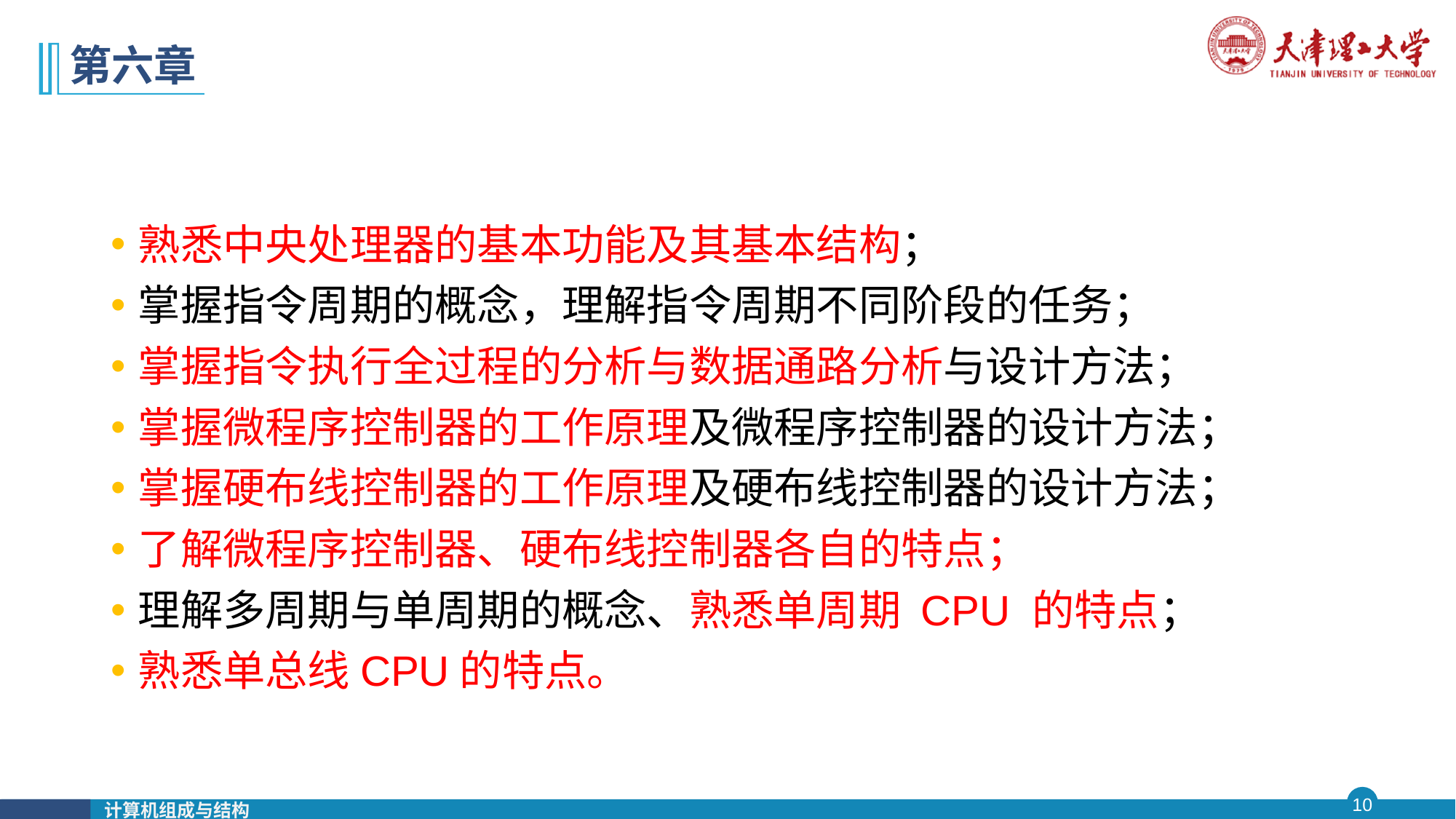

# 第六章
熟悉中央处理器的基本功能及其基本结构；
掌握指令周期的概念，理解指令周期不同阶段的任务；
掌握指令执行全过程的分析与数据通路分析与设计方法；
掌握微程序控制器的工作原理及微程序控制器的设计方法；
掌握硬布线控制器的工作原理及硬布线控制器的设计方法；
了解微程序控制器、硬布线控制器各自的特点；
理解多周期与单周期的概念、熟悉单周期 CPU 的特点；
熟悉单总线CPU的特点。